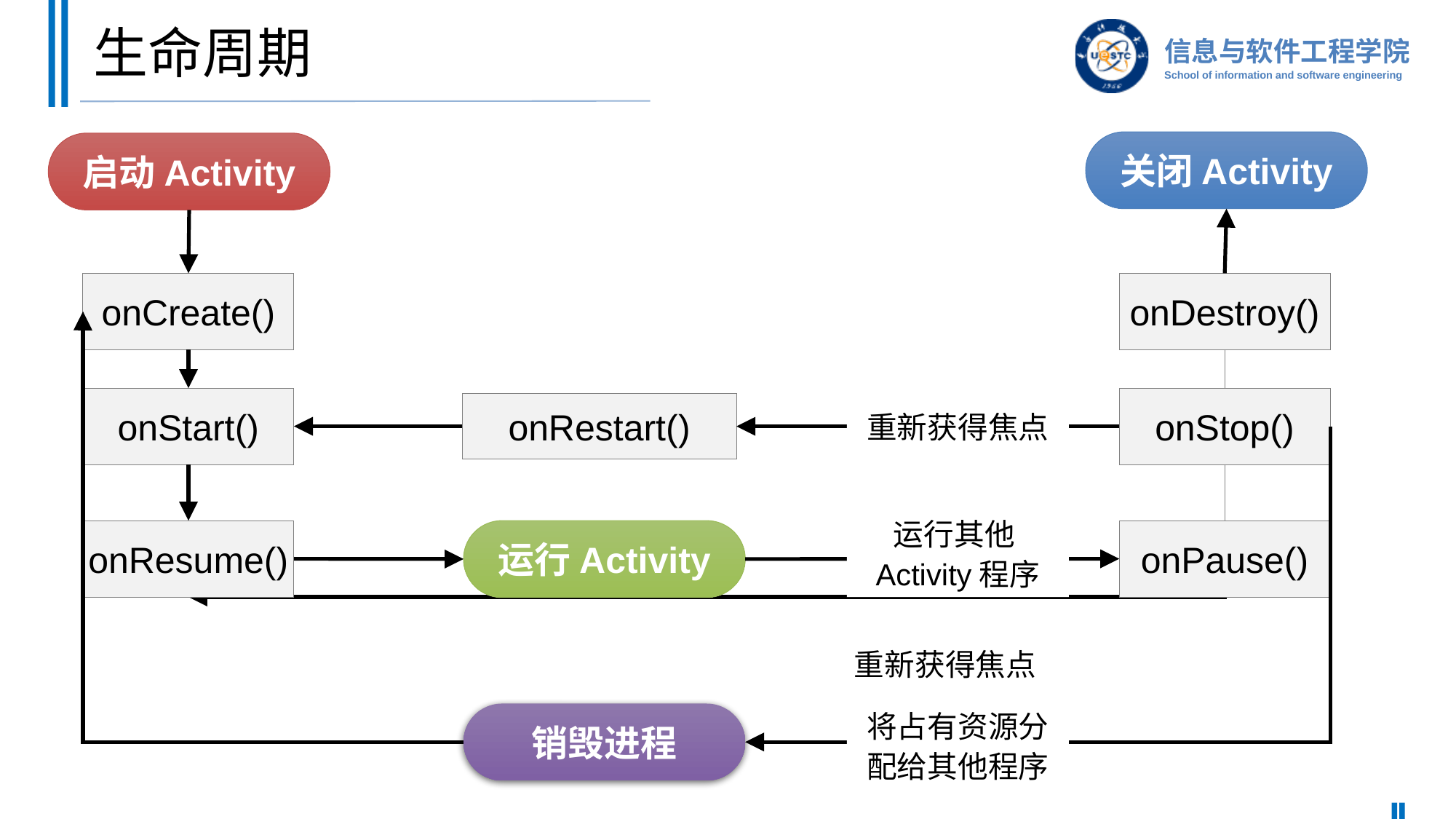

# 生命周期
关闭Activity
启动Activity
onCreate()
onDestroy()
onStart()
onStop()
onRestart()
重新获得焦点
运行其他Activity程序
onResume()
运行Activity
onPause()
重新获得焦点
将占有资源分配给其他程序
销毁进程